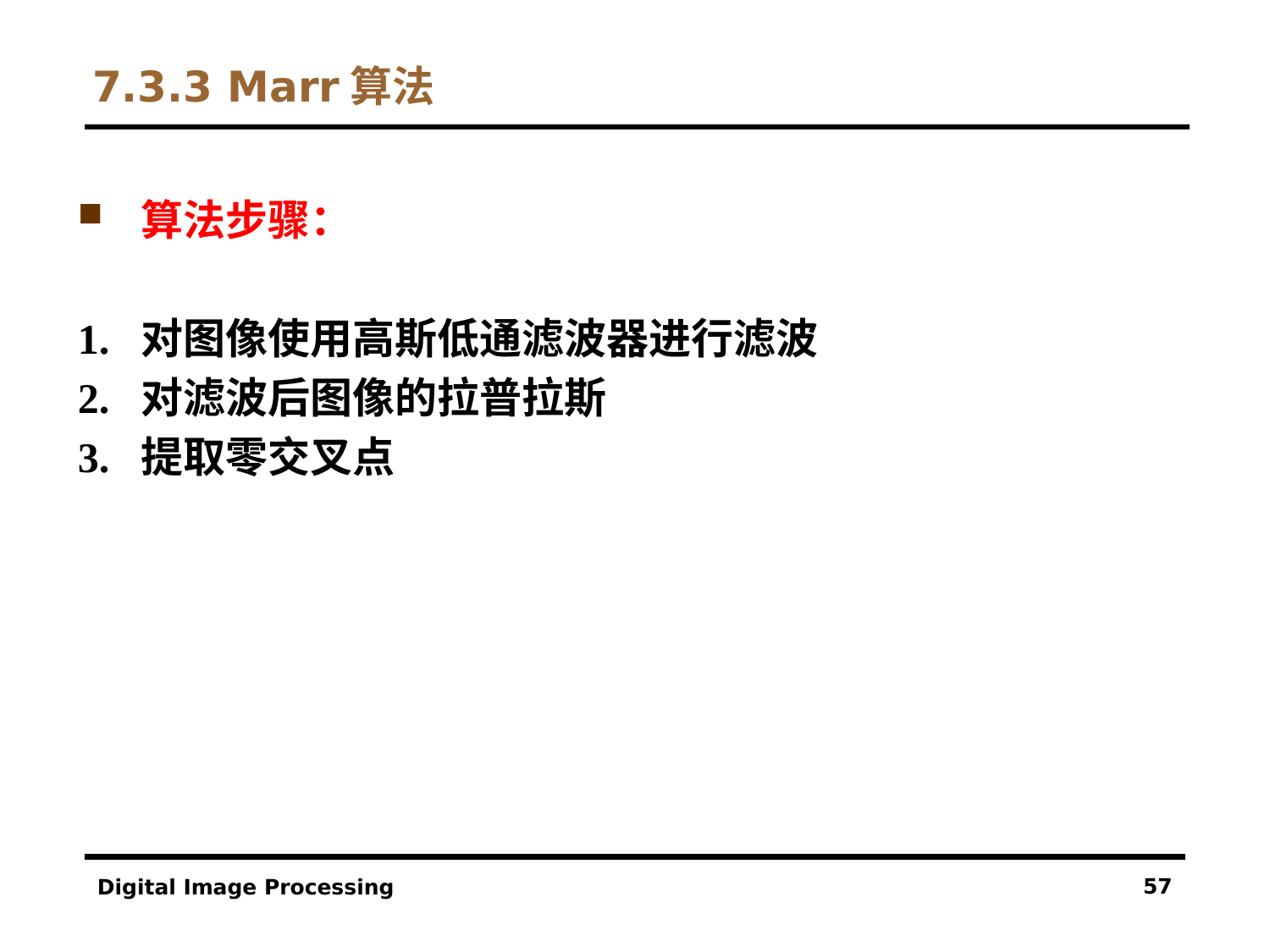

# 7.3.3 Marr算法

算法步骤：

1.  对图像使用高斯低通滤波器进行滤波
2.  对滤波后图像的拉普拉斯
3.  提取零交叉点

57
Digital Image Processing